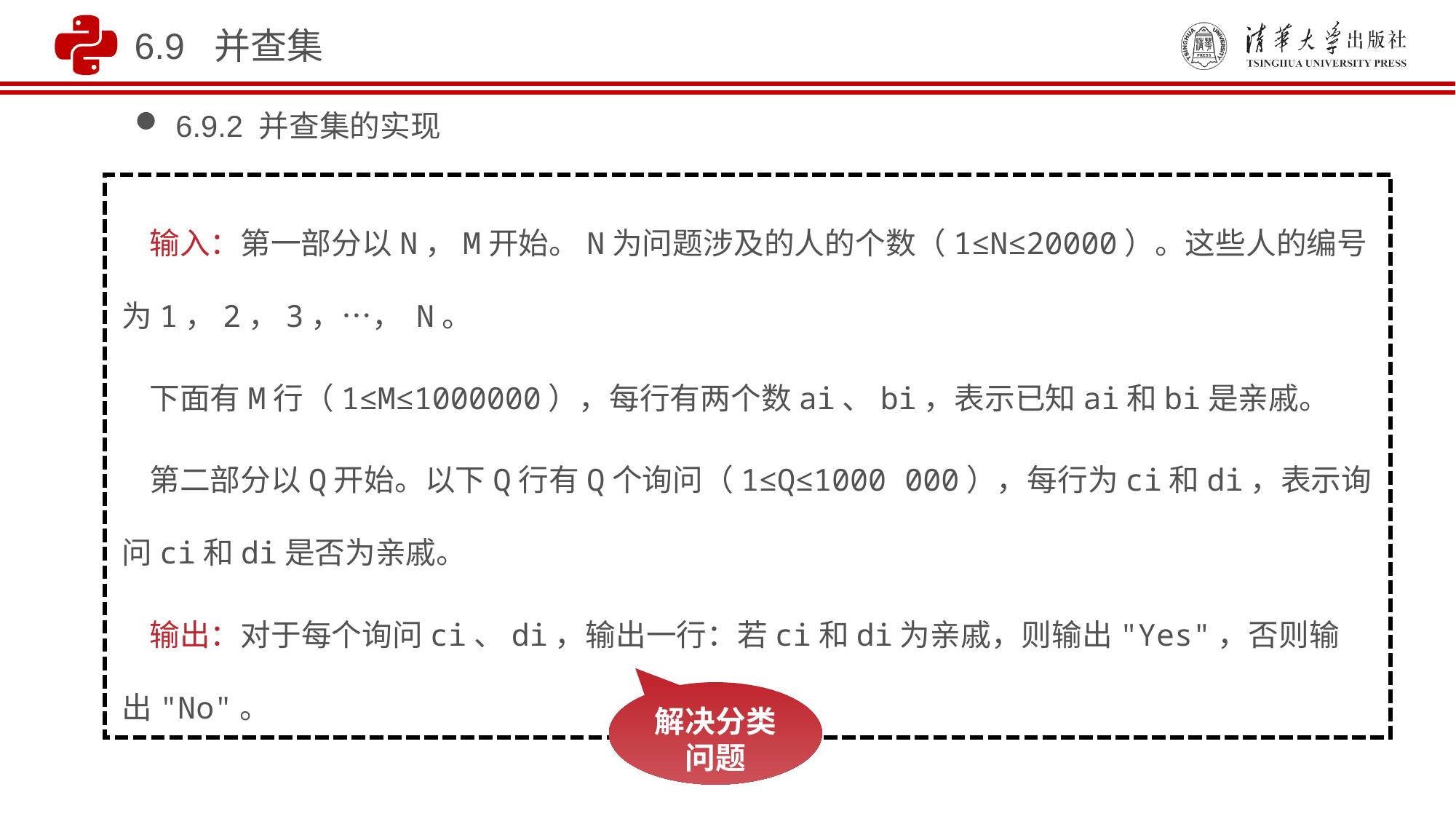

6.9  并查集
6.9.2 并查集的实现
   输入：第一部分以N，M开始。N为问题涉及的人的个数（1≤N≤20000）。这些人的编号为1，2，3，…， N。
   下面有M行（1≤M≤1000000），每行有两个数ai、bi，表示已知ai和bi是亲戚。
   第二部分以Q开始。以下Q行有Q个询问（1≤Q≤1000 000），每行为ci和di，表示询问ci和di是否为亲戚。
   输出：对于每个询问ci、di，输出一行：若ci和di为亲戚，则输出"Yes"，否则输出"No"。
解决分类问题